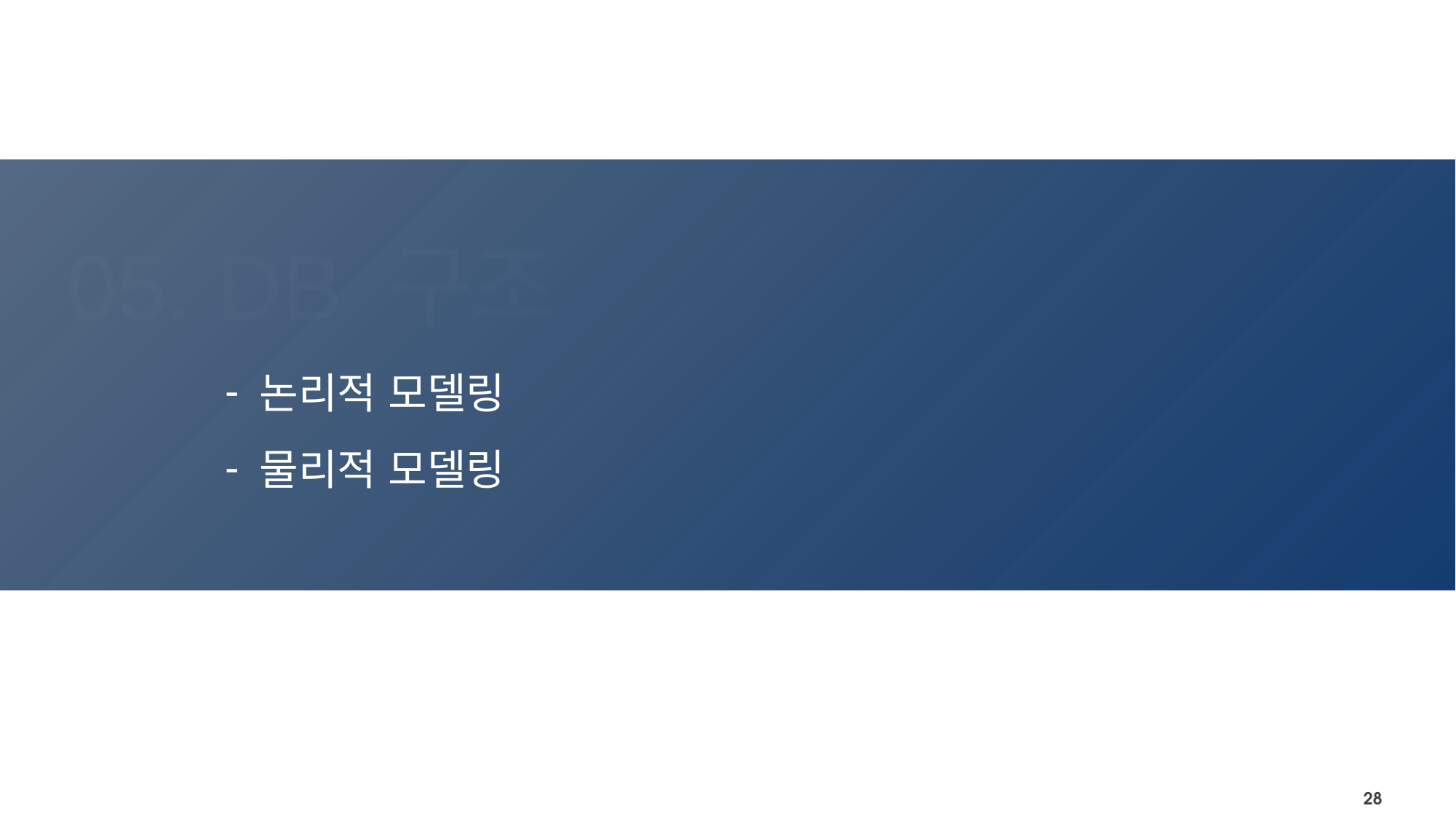

05. DB 구조
논리적 모델링
물리적 모델링